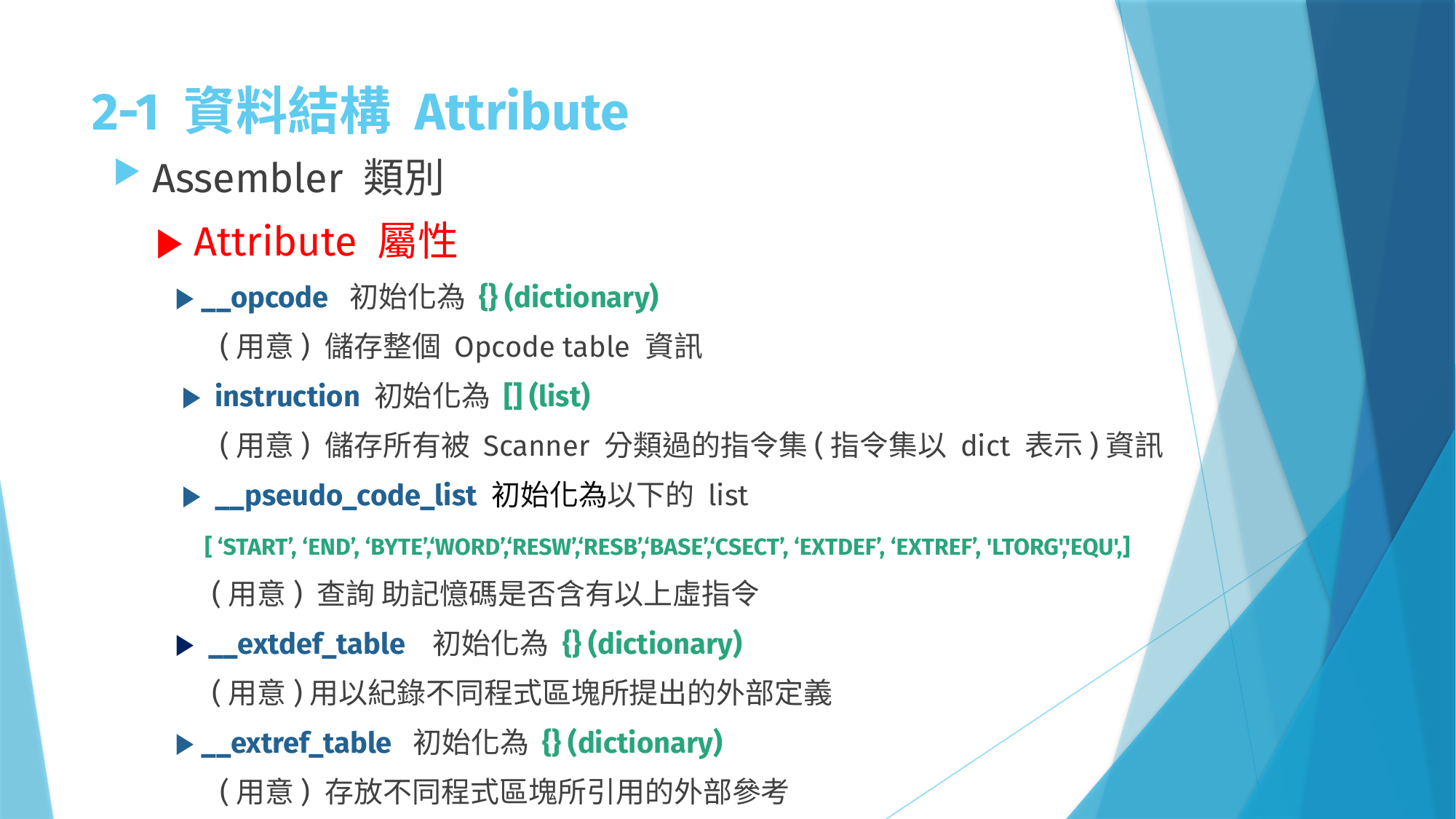

# 2-1 資料結構 Attribute
Assembler 類別
    ▶ Attribute 屬性
         ▶ __opcode  初始化為 {} (dictionary)
              (用意) 儲存整個 Opcode table 資訊
         ▶  instruction 初始化為 [] (list)
              (用意) 儲存所有被 Scanner 分類過的指令集(指令集以 dict 表示)資訊
         ▶  __pseudo_code_list 初始化為以下的 list
            [ ‘START’, ‘END’, ‘BYTE’,‘WORD’,‘RESW’,‘RESB’,‘BASE’,‘CSECT’, ‘EXTDEF’, ‘EXTREF’, 'LTORG','EQU',]
             (用意) 查詢 助記憶碼是否含有以上虛指令
         ▶  __extdef_table   初始化為 {} (dictionary)
             (用意)用以紀錄不同程式區塊所提出的外部定義
         ▶ __extref_table  初始化為 {} (dictionary)
              (用意) 存放不同程式區塊所引用的外部參考